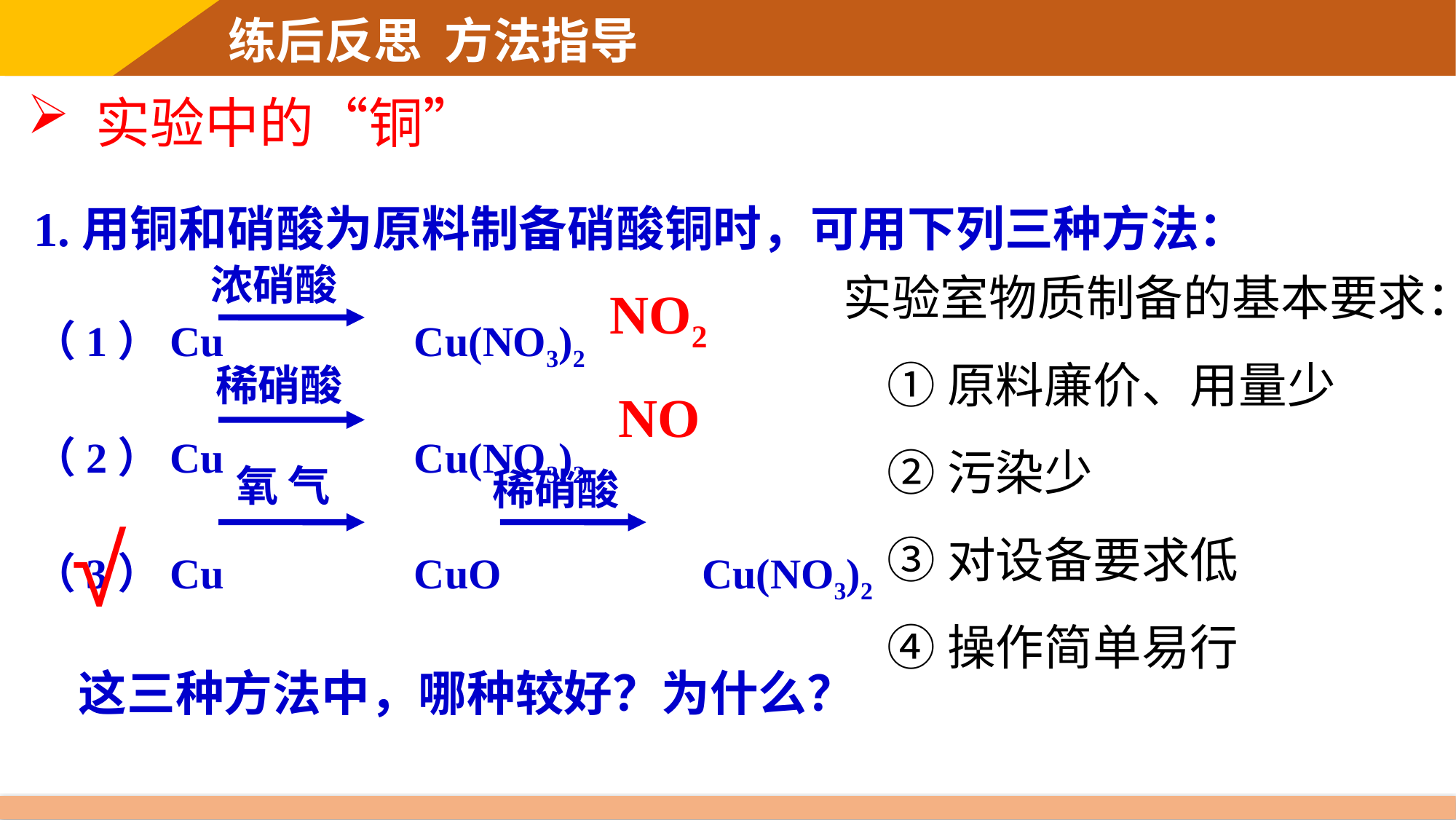

练后反思  方法指导
实验中的“铜”
1.用铜和硝酸为原料制备硝酸铜时，可用下列三种方法：
（1）Cu                  Cu(NO3)2
（2）Cu                  Cu(NO3)2
（3）Cu                  CuO                   Cu(NO3)2
   这三种方法中，哪种较好？为什么？
浓硝酸

稀硝酸

氧 气
稀硝酸

实验室物质制备的基本要求：
    ①原料廉价、用量少
    ②污染少
    ③对设备要求低
    ④操作简单易行
NO2
NO
√